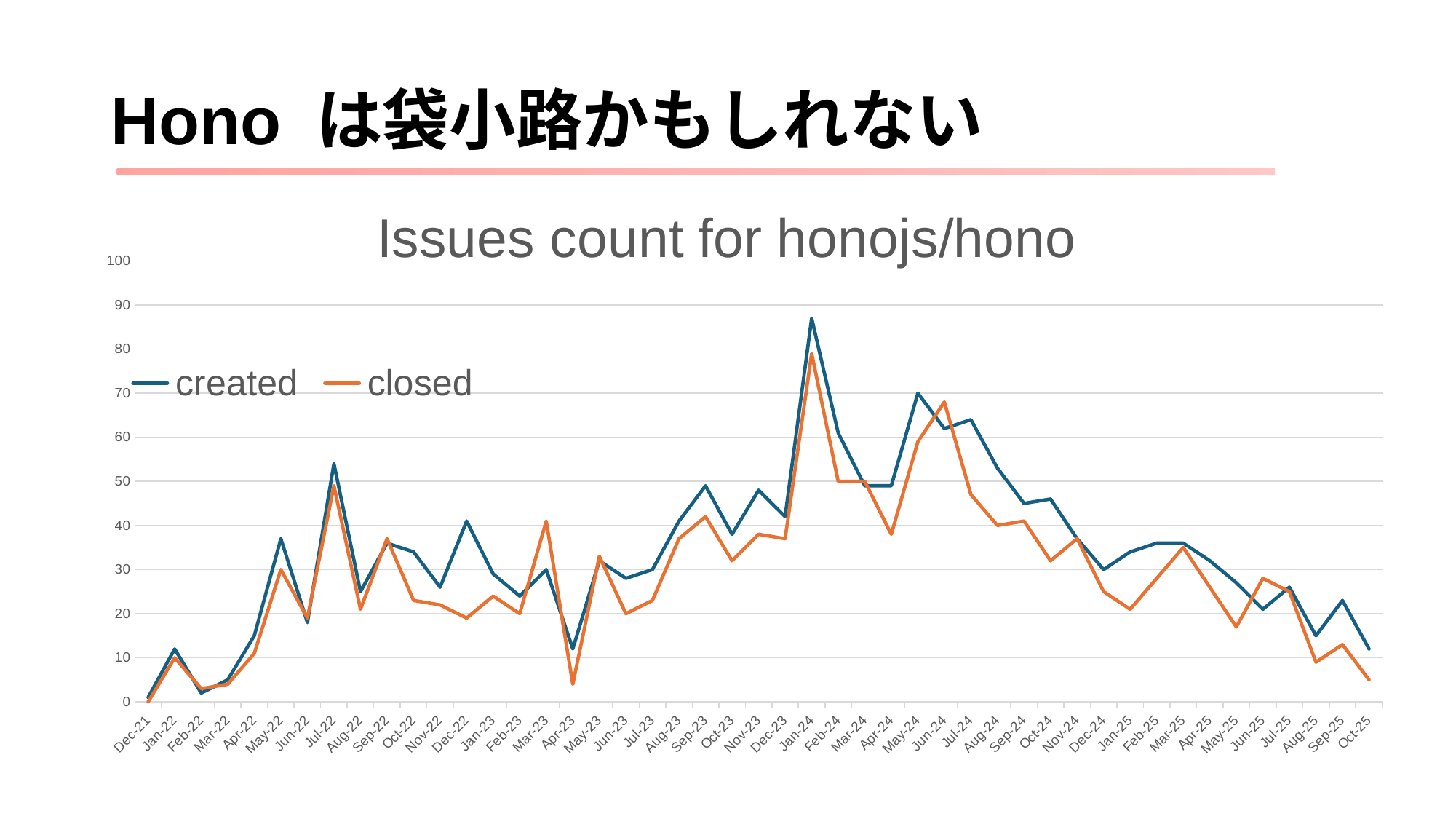

# Hono は袋小路かもしれない

### Chart: Issues count for honojs/hono

| Category | created | closed |
|---|---|---|
| 44531 | 1.0 | 0.0 |
| 44562 | 12.0 | 10.0 |
| 44593 | 2.0 | 3.0 |
| 44621 | 5.0 | 4.0 |
| 44652 | 15.0 | 11.0 |
| 44682 | 37.0 | 30.0 |
| 44713 | 18.0 | 19.0 |
| 44743 | 54.0 | 49.0 |
| 44774 | 25.0 | 21.0 |
| 44805 | 36.0 | 37.0 |
| 44835 | 34.0 | 23.0 |
| 44866 | 26.0 | 22.0 |
| 44896 | 41.0 | 19.0 |
| 44927 | 29.0 | 24.0 |
| 44958 | 24.0 | 20.0 |
| 44986 | 30.0 | 41.0 |
| 45017 | 12.0 | 4.0 |
| 45047 | 32.0 | 33.0 |
| 45078 | 28.0 | 20.0 |
| 45108 | 30.0 | 23.0 |
| 45139 | 41.0 | 37.0 |
| 45170 | 49.0 | 42.0 |
| 45200 | 38.0 | 32.0 |
| 45231 | 48.0 | 38.0 |
| 45261 | 42.0 | 37.0 |
| 45292 | 87.0 | 79.0 |
| 45323 | 61.0 | 50.0 |
| 45352 | 49.0 | 50.0 |
| 45383 | 49.0 | 38.0 |
| 45413 | 70.0 | 59.0 |
| 45444 | 62.0 | 68.0 |
| 45474 | 64.0 | 47.0 |
| 45505 | 53.0 | 40.0 |
| 45536 | 45.0 | 41.0 |
| 45566 | 46.0 | 32.0 |
| 45597 | 37.0 | 37.0 |
| 45627 | 30.0 | 25.0 |
| 45658 | 34.0 | 21.0 |
| 45689 | 36.0 | 28.0 |
| 45717 | 36.0 | 35.0 |
| 45748 | 32.0 | 26.0 |
| 45778 | 27.0 | 17.0 |
| 45809 | 21.0 | 28.0 |
| 45839 | 26.0 | 25.0 |
| 45870 | 15.0 | 9.0 |
| 45901 | 23.0 | 13.0 |
| 45931 | 12.0 | 5.0 |